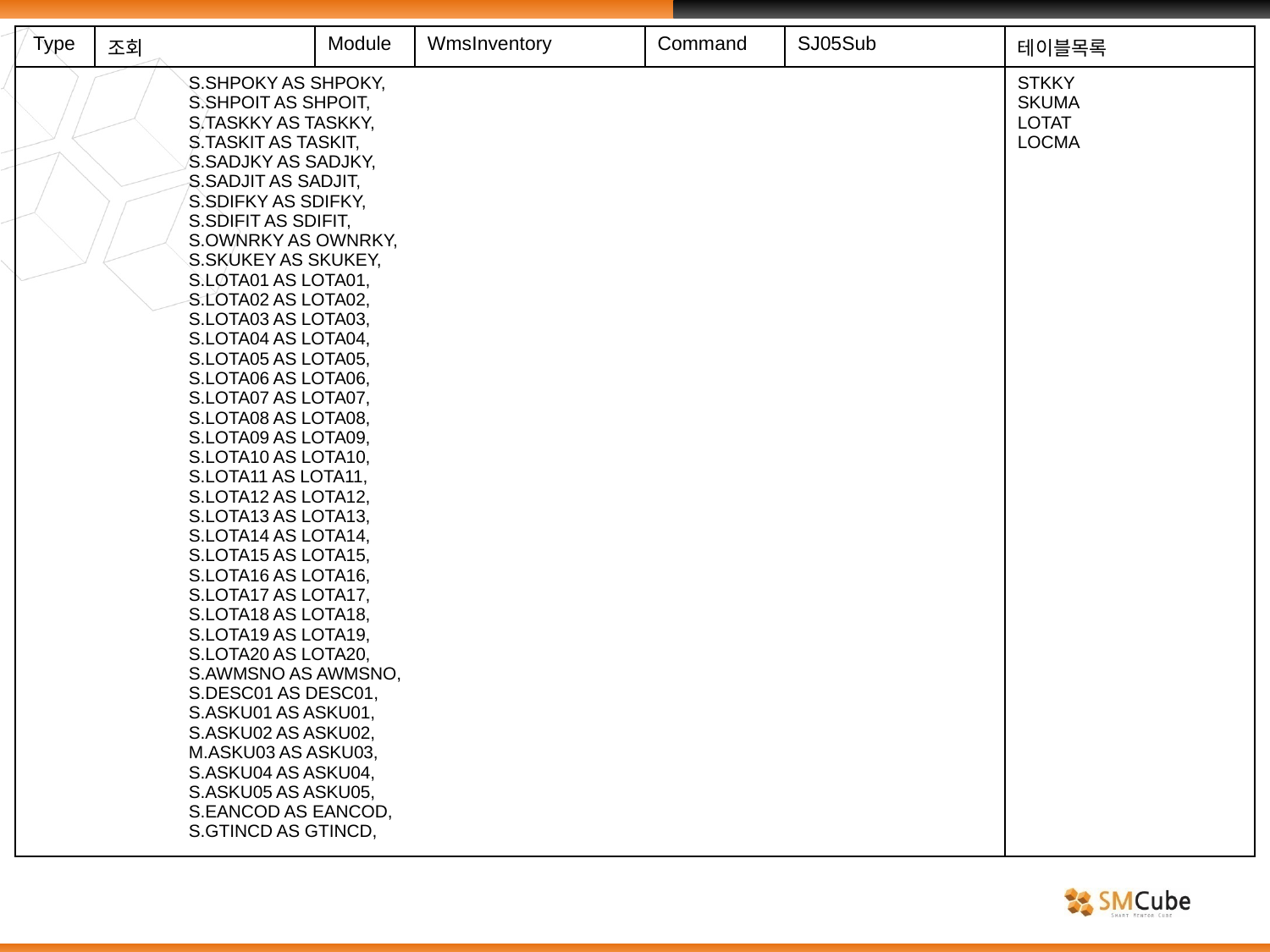

| Type | 조회 | Module | WmsInventory | Command | SJ05Sub | 테이블목록 |
| --- | --- | --- | --- | --- | --- | --- |
| S.SHPOKY AS SHPOKY, S.SHPOIT AS SHPOIT, S.TASKKY AS TASKKY, S.TASKIT AS TASKIT, S.SADJKY AS SADJKY, S.SADJIT AS SADJIT, S.SDIFKY AS SDIFKY, S.SDIFIT AS SDIFIT, S.OWNRKY AS OWNRKY, S.SKUKEY AS SKUKEY, S.LOTA01 AS LOTA01, S.LOTA02 AS LOTA02, S.LOTA03 AS LOTA03, S.LOTA04 AS LOTA04, S.LOTA05 AS LOTA05, S.LOTA06 AS LOTA06, S.LOTA07 AS LOTA07, S.LOTA08 AS LOTA08, S.LOTA09 AS LOTA09, S.LOTA10 AS LOTA10, S.LOTA11 AS LOTA11, S.LOTA12 AS LOTA12, S.LOTA13 AS LOTA13, S.LOTA14 AS LOTA14, S.LOTA15 AS LOTA15, S.LOTA16 AS LOTA16, S.LOTA17 AS LOTA17, S.LOTA18 AS LOTA18, S.LOTA19 AS LOTA19, S.LOTA20 AS LOTA20, S.AWMSNO AS AWMSNO, S.DESC01 AS DESC01, S.ASKU01 AS ASKU01, S.ASKU02 AS ASKU02, M.ASKU03 AS ASKU03, S.ASKU04 AS ASKU04, S.ASKU05 AS ASKU05, S.EANCOD AS EANCOD, S.GTINCD AS GTINCD, |  |  |  |  |  | STKKY SKUMA LOTAT LOCMA |